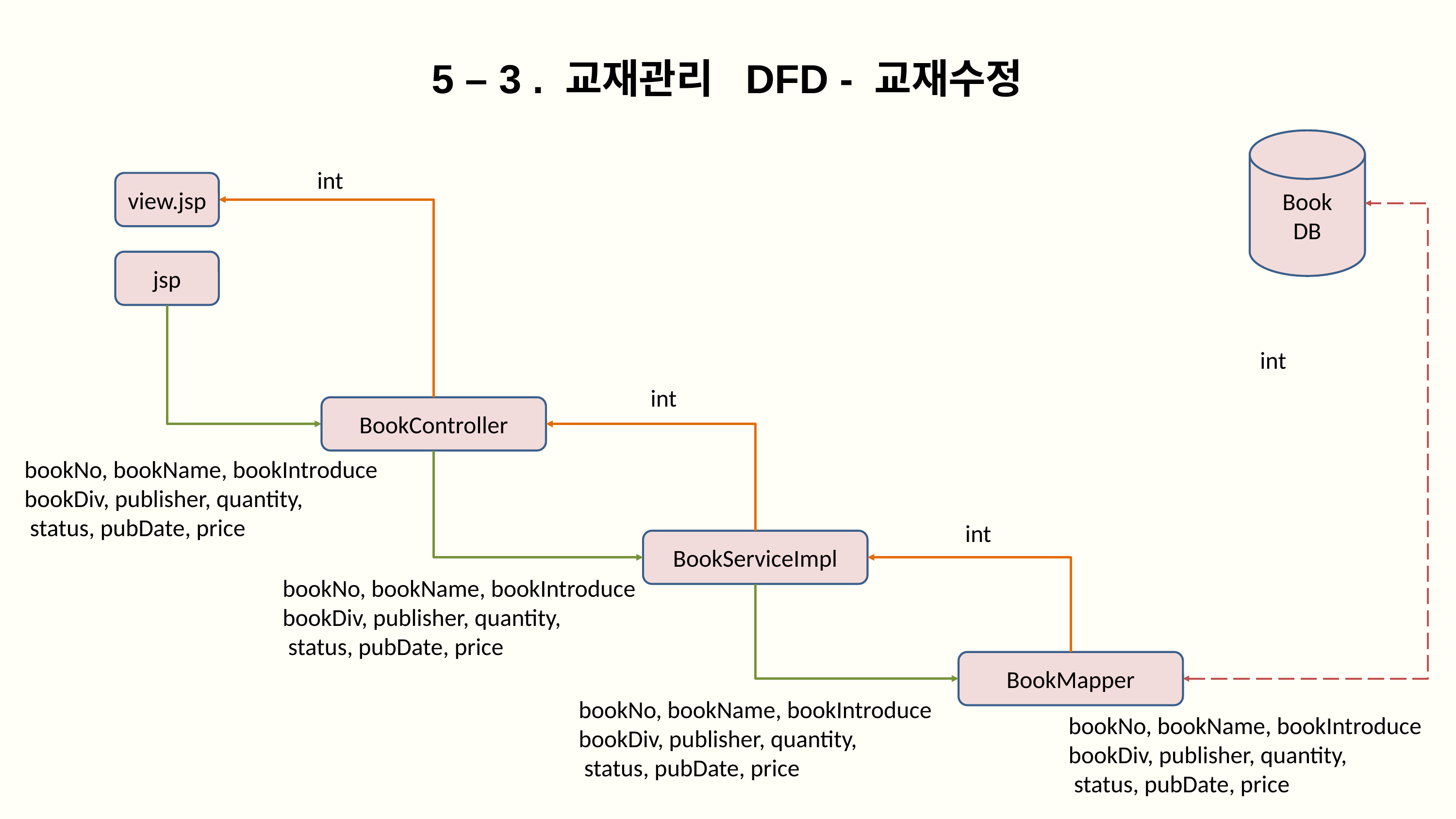

5 – 3 . 교재관리  DFD - 교재수정
Book
DB
int
view.jsp
jsp
int
int
BookController
bookNo, bookName, bookIntroduce
bookDiv, publisher, quantity,
 status, pubDate, price
int
BookServiceImpl
bookNo, bookName, bookIntroduce
bookDiv, publisher, quantity,
 status, pubDate, price
BookMapper
bookNo, bookName, bookIntroduce
bookDiv, publisher, quantity,
 status, pubDate, price
bookNo, bookName, bookIntroduce
bookDiv, publisher, quantity,
 status, pubDate, price